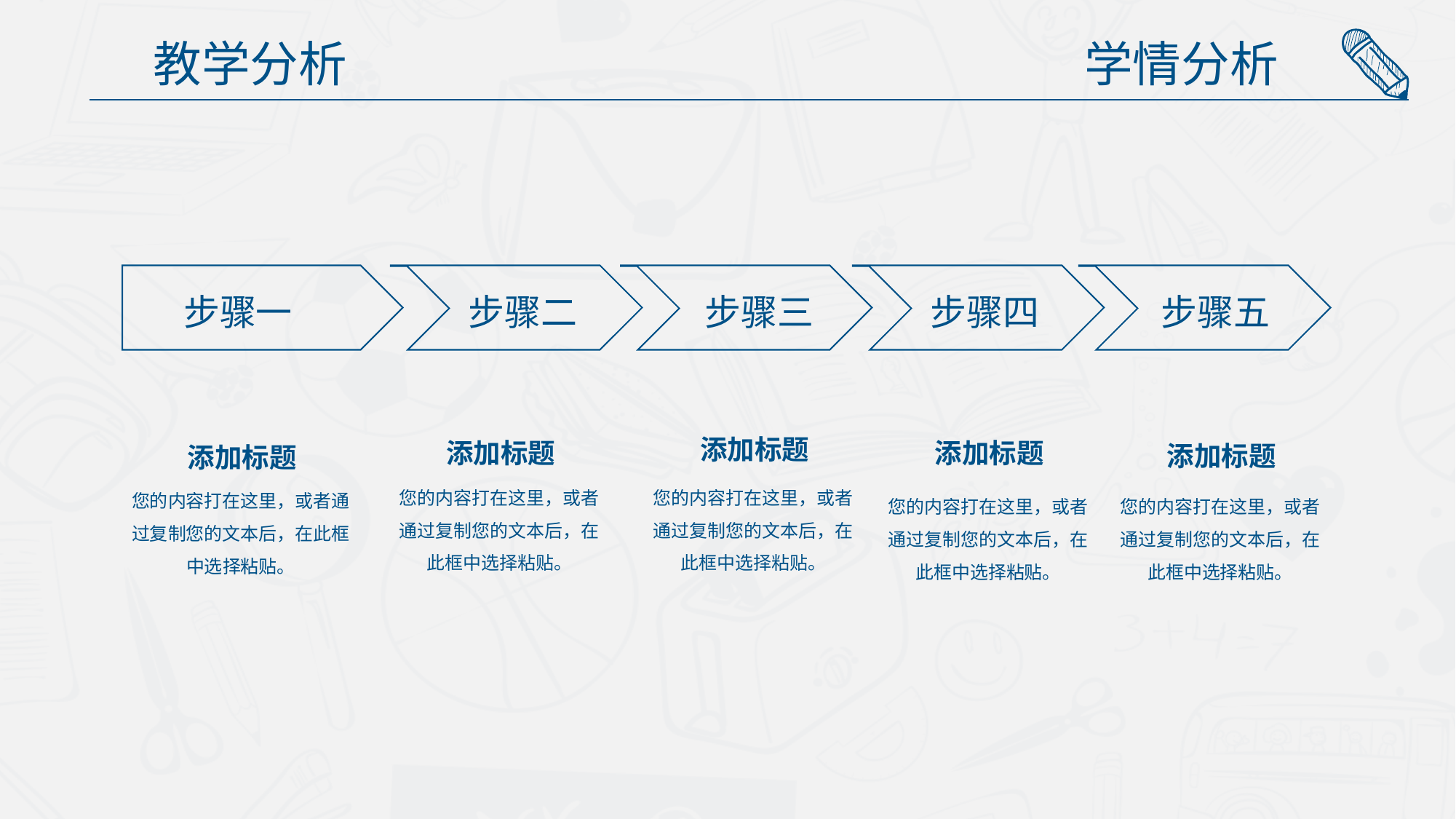

学情分析
教学分析

步骤一

步骤二

步骤三

步骤四

步骤五
添加标题
您的内容打在这里，或者通过复制您的文本后，在此框中选择粘贴。
添加标题
您的内容打在这里，或者通过复制您的文本后，在此框中选择粘贴。
添加标题
您的内容打在这里，或者通过复制您的文本后，在此框中选择粘贴。
添加标题
您的内容打在这里，或者通过复制您的文本后，在此框中选择粘贴。
添加标题
您的内容打在这里，或者通过复制您的文本后，在此框中选择粘贴。